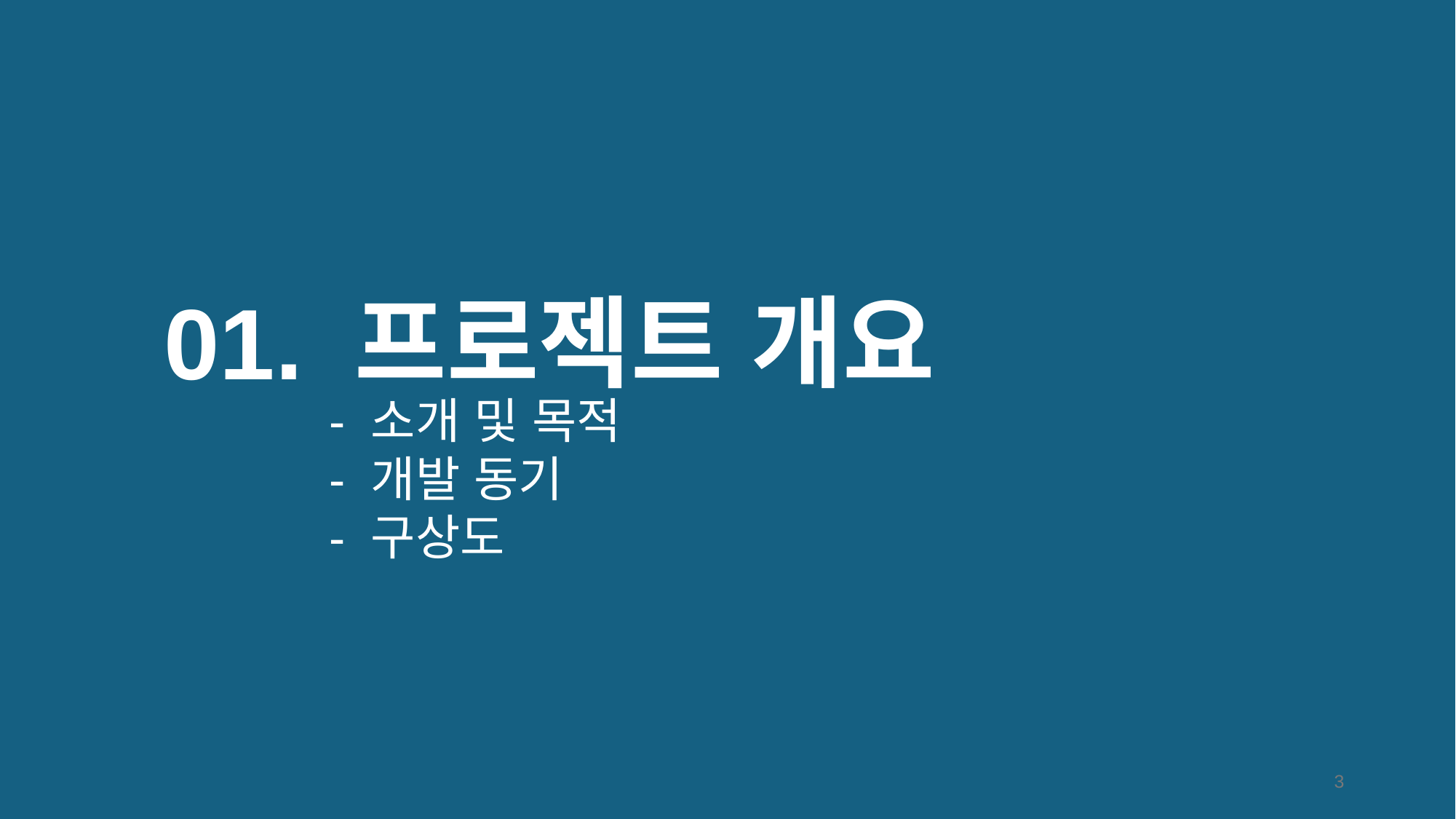

# 01. 프로젝트 개요
- 소개 및 목적
- 개발 동기
- 구상도
3